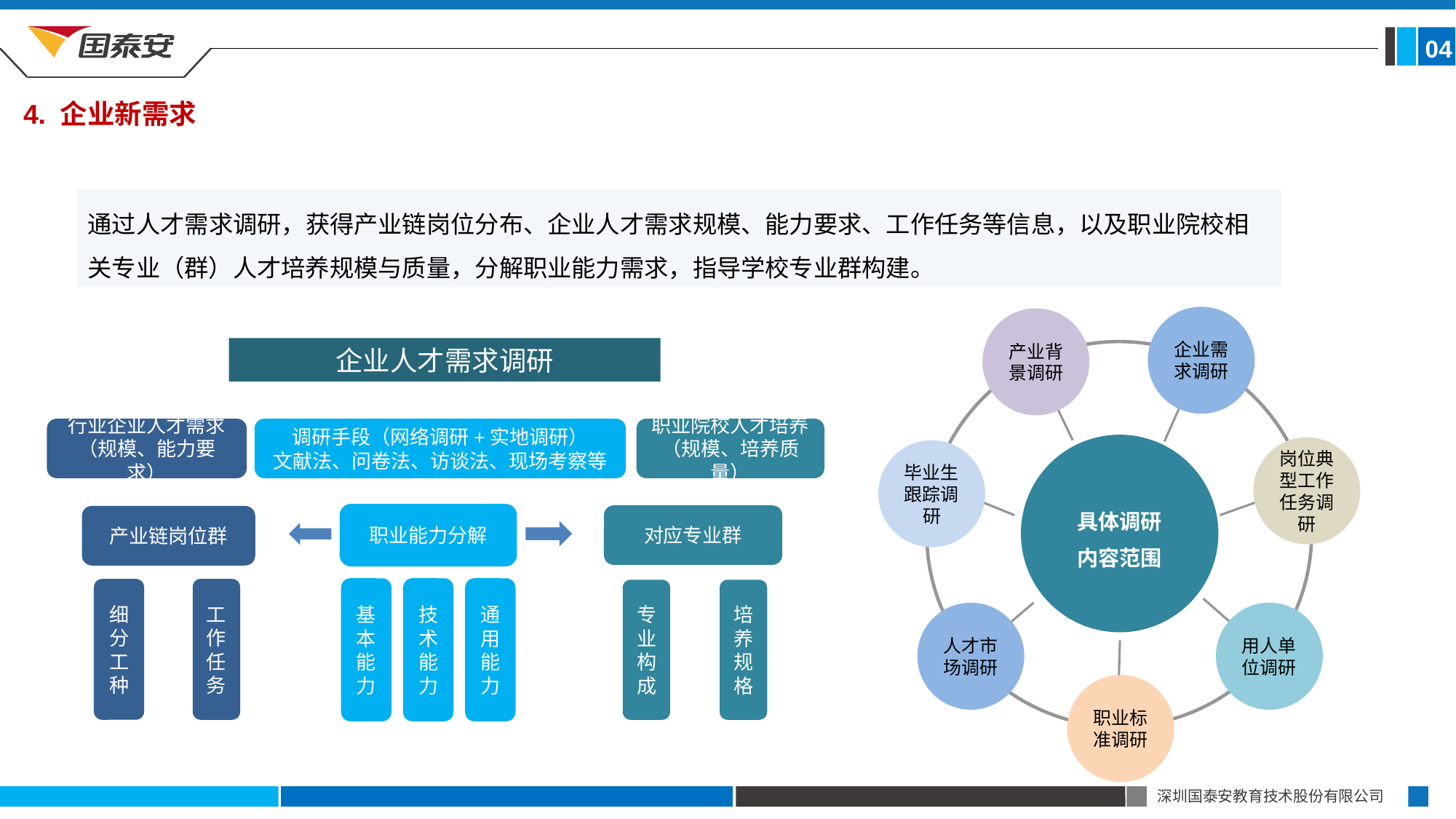

04
4. 企业新需求
通过人才需求调研，获得产业链岗位分布、企业人才需求规模、能力要求、工作任务等信息，以及职业院校相关专业（群）人才培养规模与质量，分解职业能力需求，指导学校专业群构建。
企业需求调研
产业背景调研

具体调研
内容范围
岗位典型工作任务调研
毕业生跟踪调研

人才市场调研

用人单位调研

职业标准调研
企业人才需求调研
行业企业人才需求
（规模、能力要求）
调研手段（网络调研+实地调研）
文献法、问卷法、访谈法、现场考察等
职业院校人才培养
（规模、培养质量）
职业能力分解
对应专业群
产业链岗位群

细分工种
工作任务
基本能力
技术能力
通用能力
专业构成
培养规格